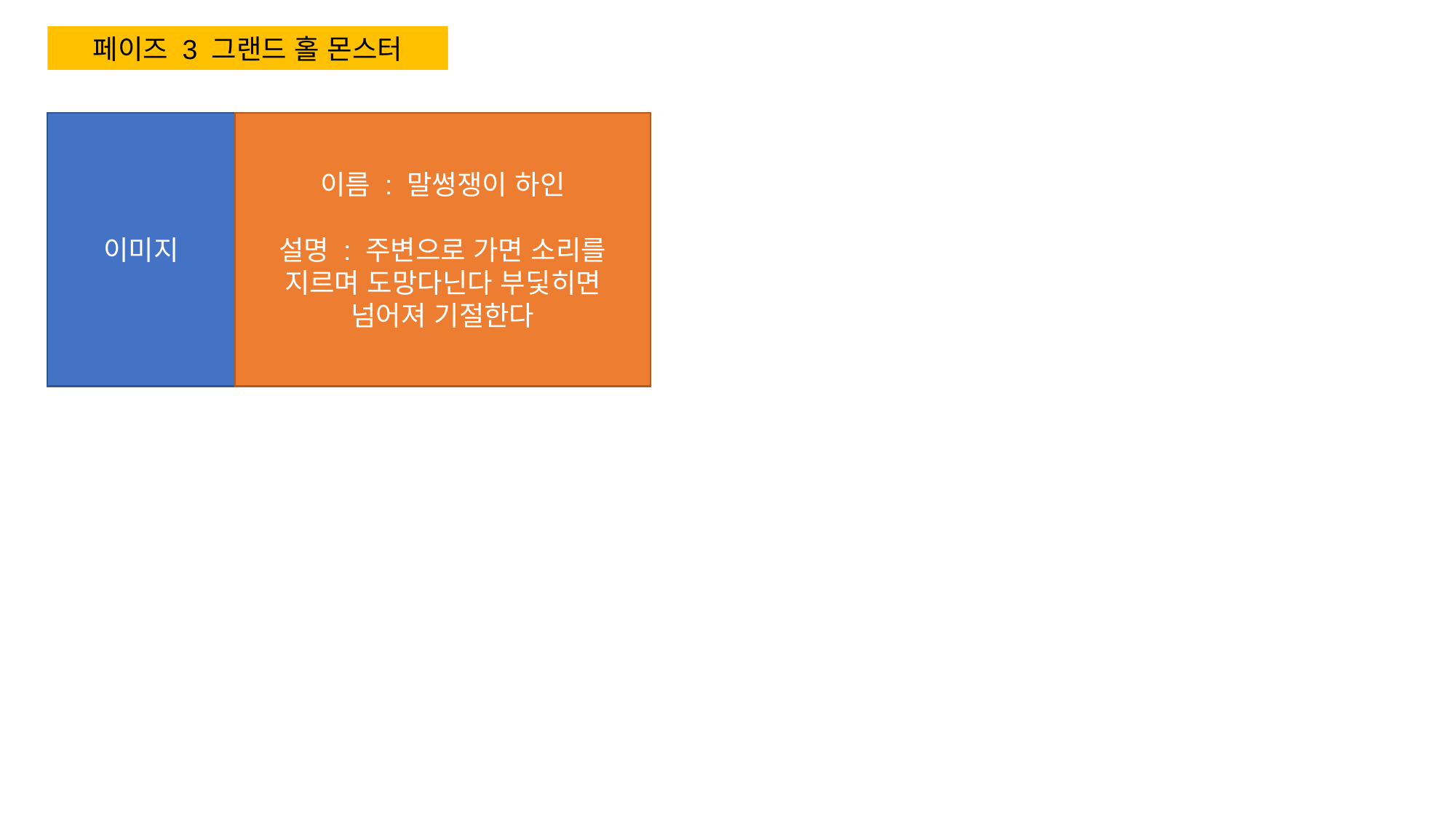

페이즈 3 그랜드 홀 몬스터
이미지
이름 : 말썽쟁이 하인

설명 : 주변으로 가면 소리를 지르며 도망다닌다 부딫히면 넘어져 기절한다